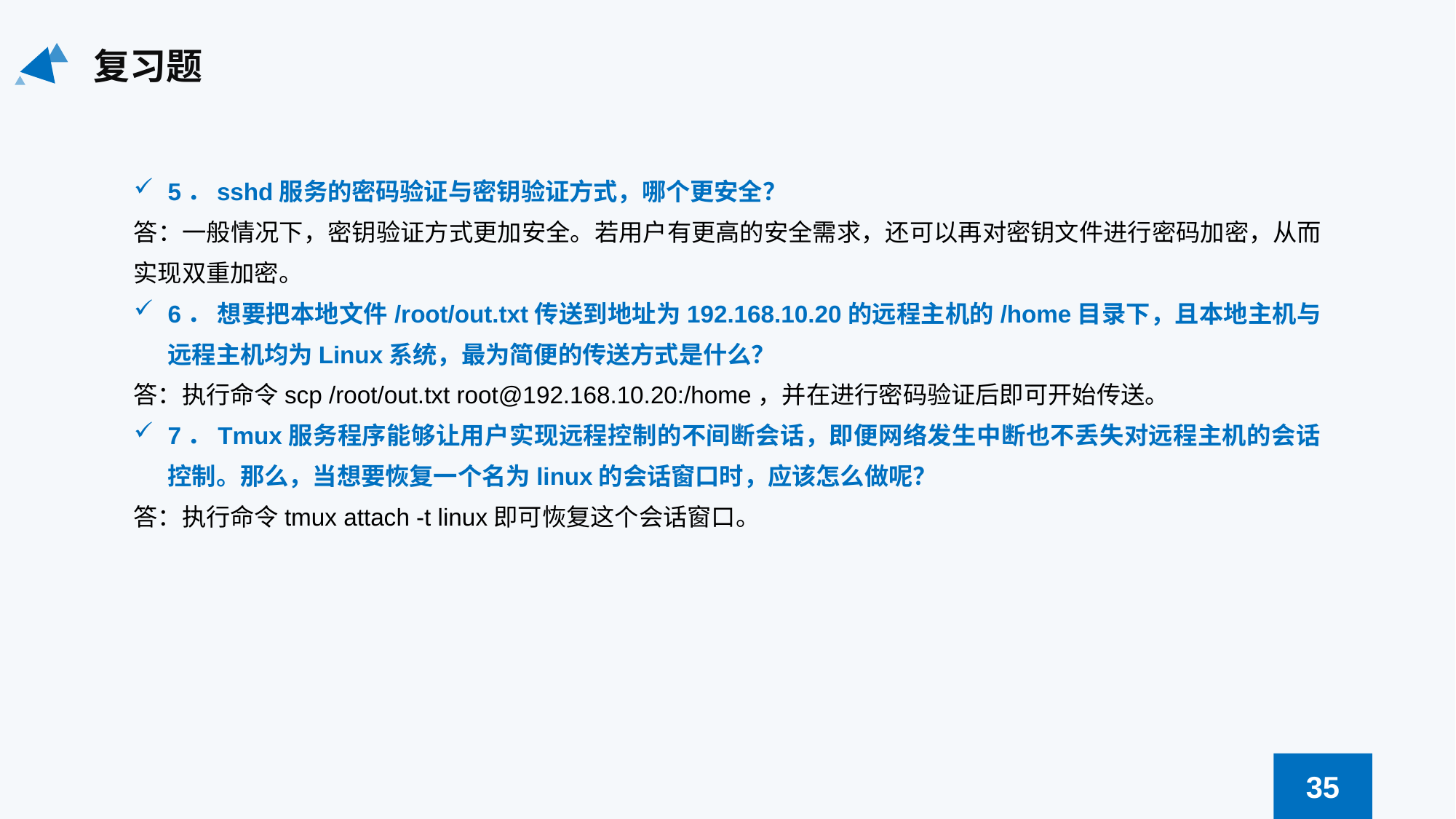

复习题

5．sshd服务的密码验证与密钥验证方式，哪个更安全？
答：一般情况下，密钥验证方式更加安全。若用户有更高的安全需求，还可以再对密钥文件进行密码加密，从而实现双重加密。
6． 想要把本地文件/root/out.txt传送到地址为192.168.10.20的远程主机的/home目录下，且本地主机与远程主机均为Linux系统，最为简便的传送方式是什么？
答：执行命令scp /root/out.txt root@192.168.10.20:/home，并在进行密码验证后即可开始传送。
7．Tmux服务程序能够让用户实现远程控制的不间断会话，即便网络发生中断也不丢失对远程主机的会话控制。那么，当想要恢复一个名为linux的会话窗口时，应该怎么做呢？
答：执行命令tmux attach -t linux即可恢复这个会话窗口。

35